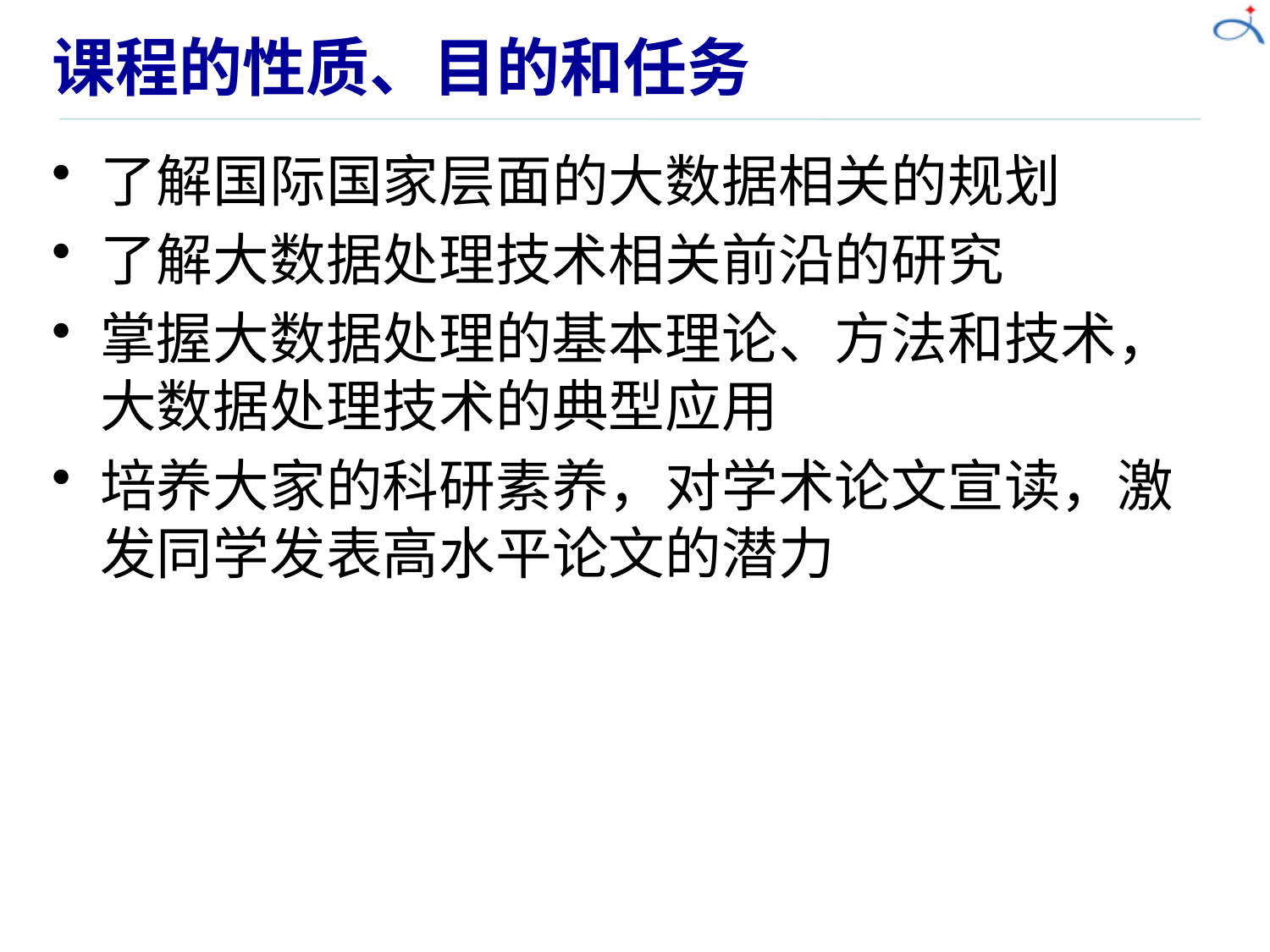

# 课程的性质、目的和任务
了解国际国家层面的大数据相关的规划
了解大数据处理技术相关前沿的研究
掌握大数据处理的基本理论、方法和技术，大数据处理技术的典型应用
培养大家的科研素养，对学术论文宣读，激发同学发表高水平论文的潜力